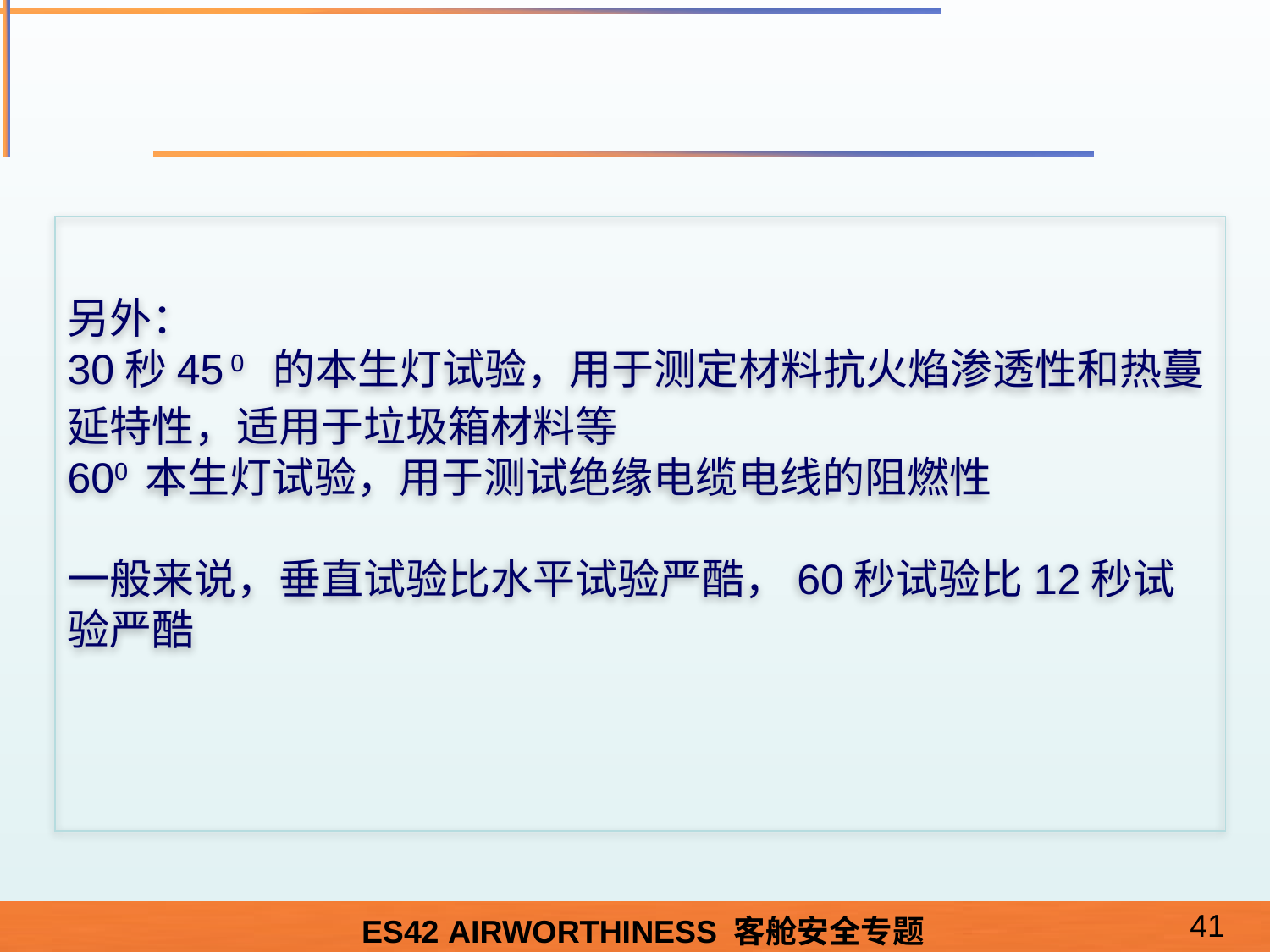

#
另外：
30秒45 0  的本生灯试验，用于测定材料抗火焰渗透性和热蔓延特性，适用于垃圾箱材料等
600 本生灯试验，用于测试绝缘电缆电线的阻燃性

一般来说，垂直试验比水平试验严酷，60秒试验比12秒试验严酷